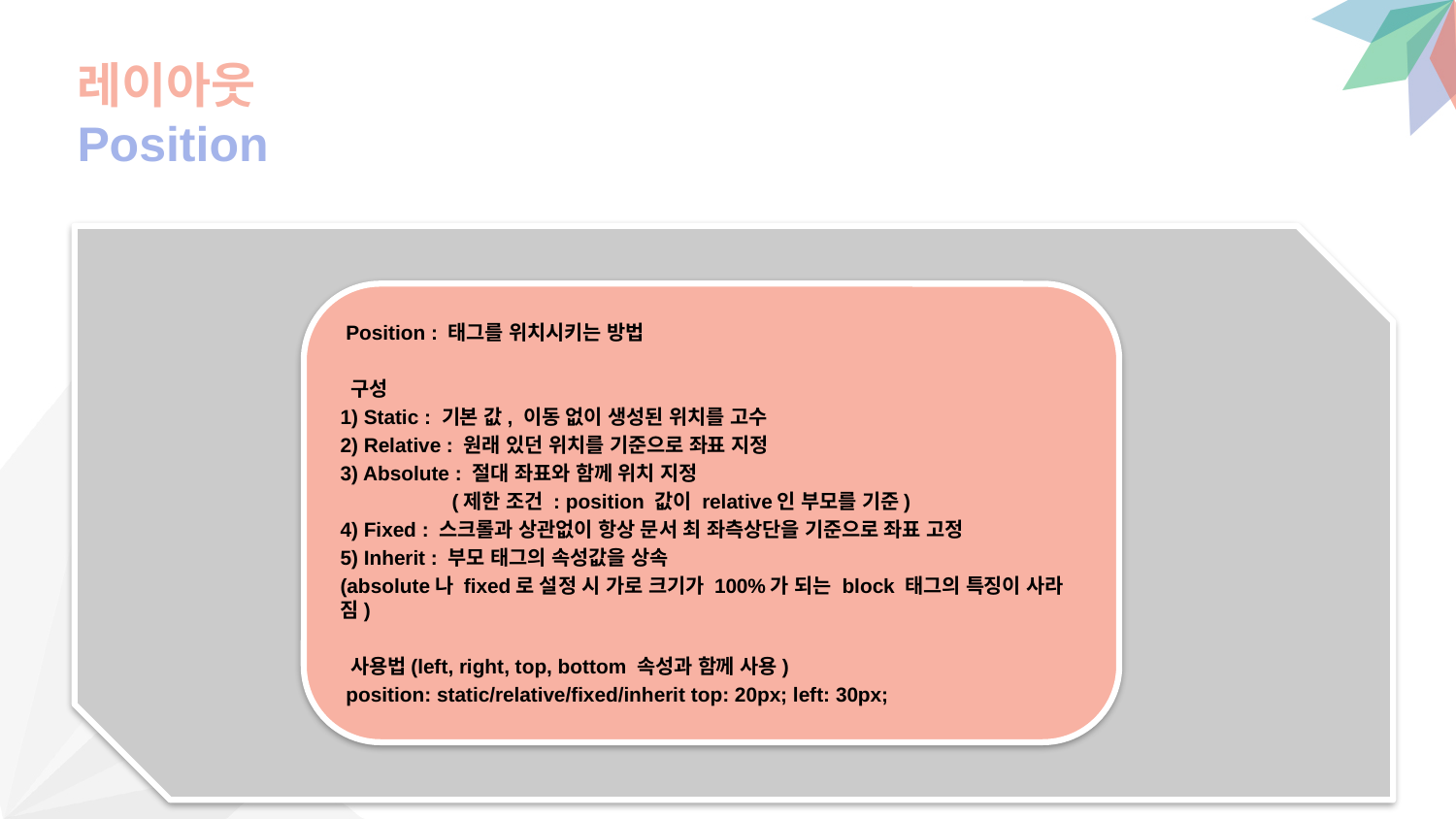

레이아웃
Position

 Position : 태그를 위치시키는 방법

 구성
1) Static : 기본 값, 이동 없이 생성된 위치를 고수
2) Relative : 원래 있던 위치를 기준으로 좌표 지정
3) Absolute : 절대 좌표와 함께 위치 지정
                    (제한 조건 : position 값이 relative인 부모를 기준)
4) Fixed : 스크롤과 상관없이 항상 문서 최 좌측상단을 기준으로 좌표 고정
5) Inherit : 부모 태그의 속성값을 상속
(absolute나 fixed로 설정 시 가로 크기가 100%가 되는 block 태그의 특징이 사라짐)

 사용법(left, right, top, bottom 속성과 함께 사용)
 position: static/relative/fixed/inherit top: 20px; left: 30px;